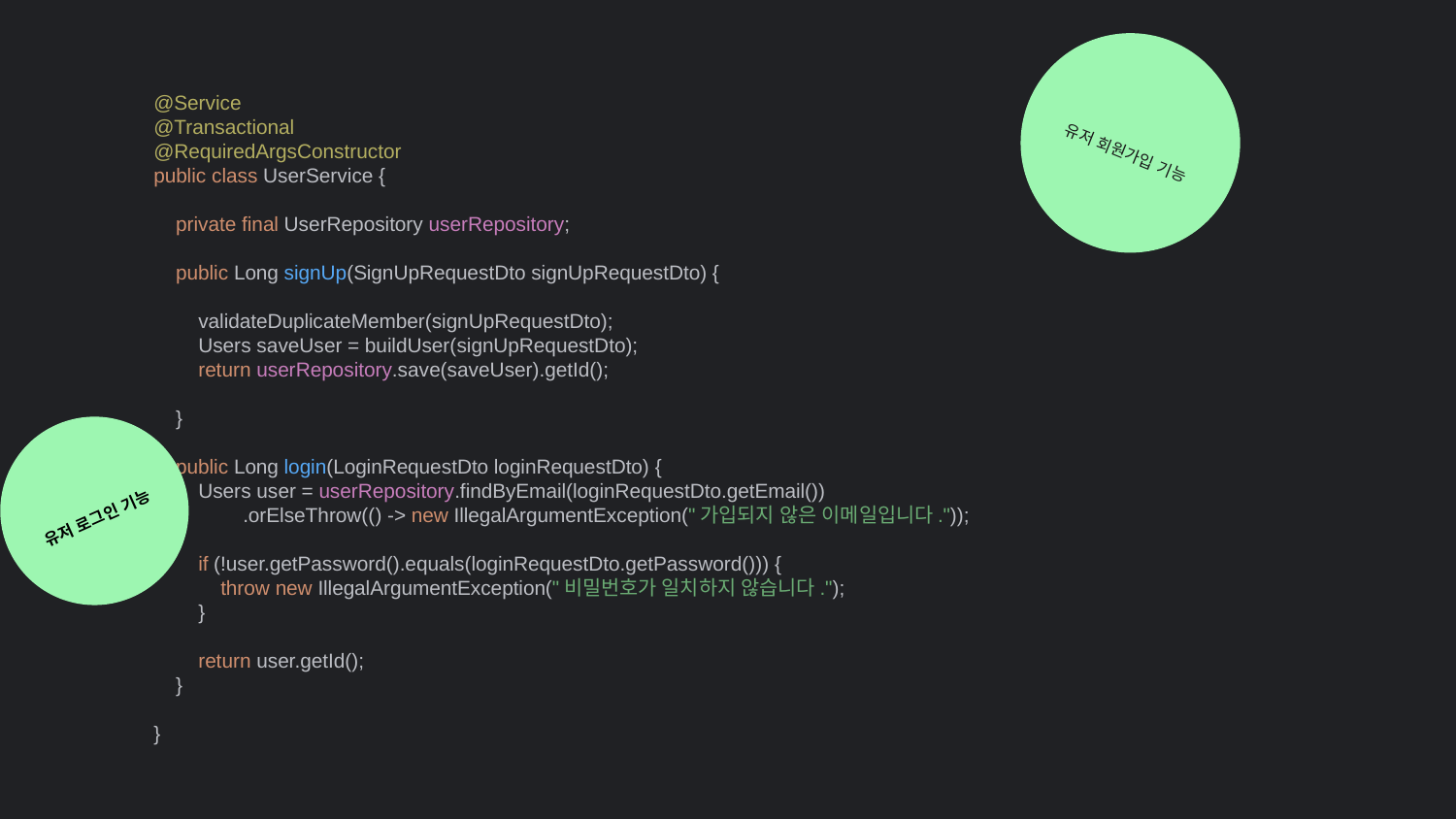

유저 회원가입 기능
@Service
@Transactional
@RequiredArgsConstructor
public class UserService {
    private final UserRepository userRepository;
    public Long signUp(SignUpRequestDto signUpRequestDto) {
        validateDuplicateMember(signUpRequestDto);
        Users saveUser = buildUser(signUpRequestDto);
        return userRepository.save(saveUser).getId();
    }
    public Long login(LoginRequestDto loginRequestDto) {
        Users user = userRepository.findByEmail(loginRequestDto.getEmail())
                .orElseThrow(() -> new IllegalArgumentException("가입되지 않은 이메일입니다."));
        if (!user.getPassword().equals(loginRequestDto.getPassword())) {
            throw new IllegalArgumentException("비밀번호가 일치하지 않습니다.");
        }
        return user.getId();
    }
}
유저 로그인 기능